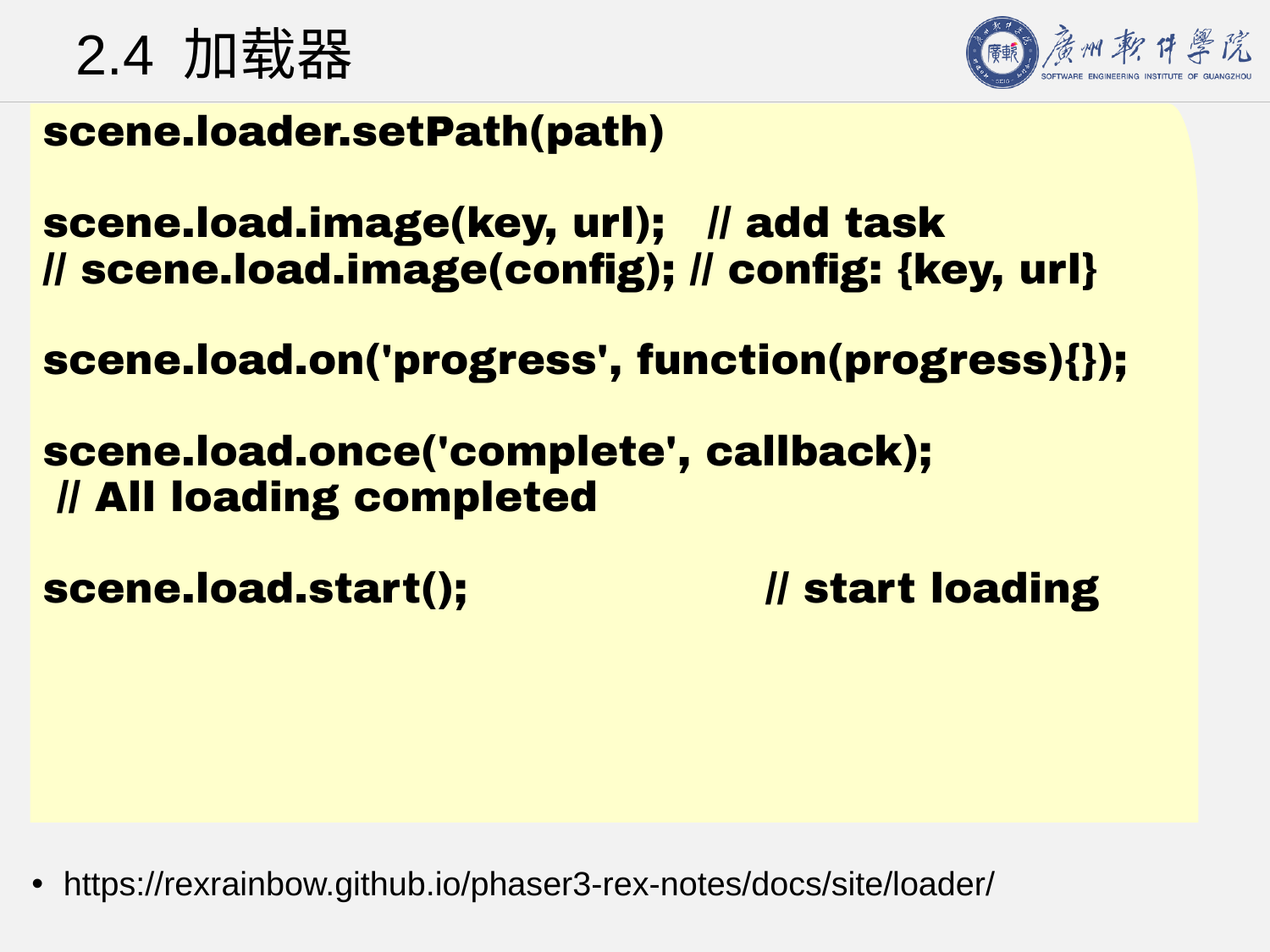

# 2.4 加载器
scene.loader.setPath(path)

scene.load.image(key, url);   // add task
// scene.load.image(config); // config: {key, url}

scene.load.on('progress', function(progress){});

scene.load.once('complete', callback);
 // All loading completed

scene.load.start();                     // start loading
https://rexrainbow.github.io/phaser3-rex-notes/docs/site/loader/